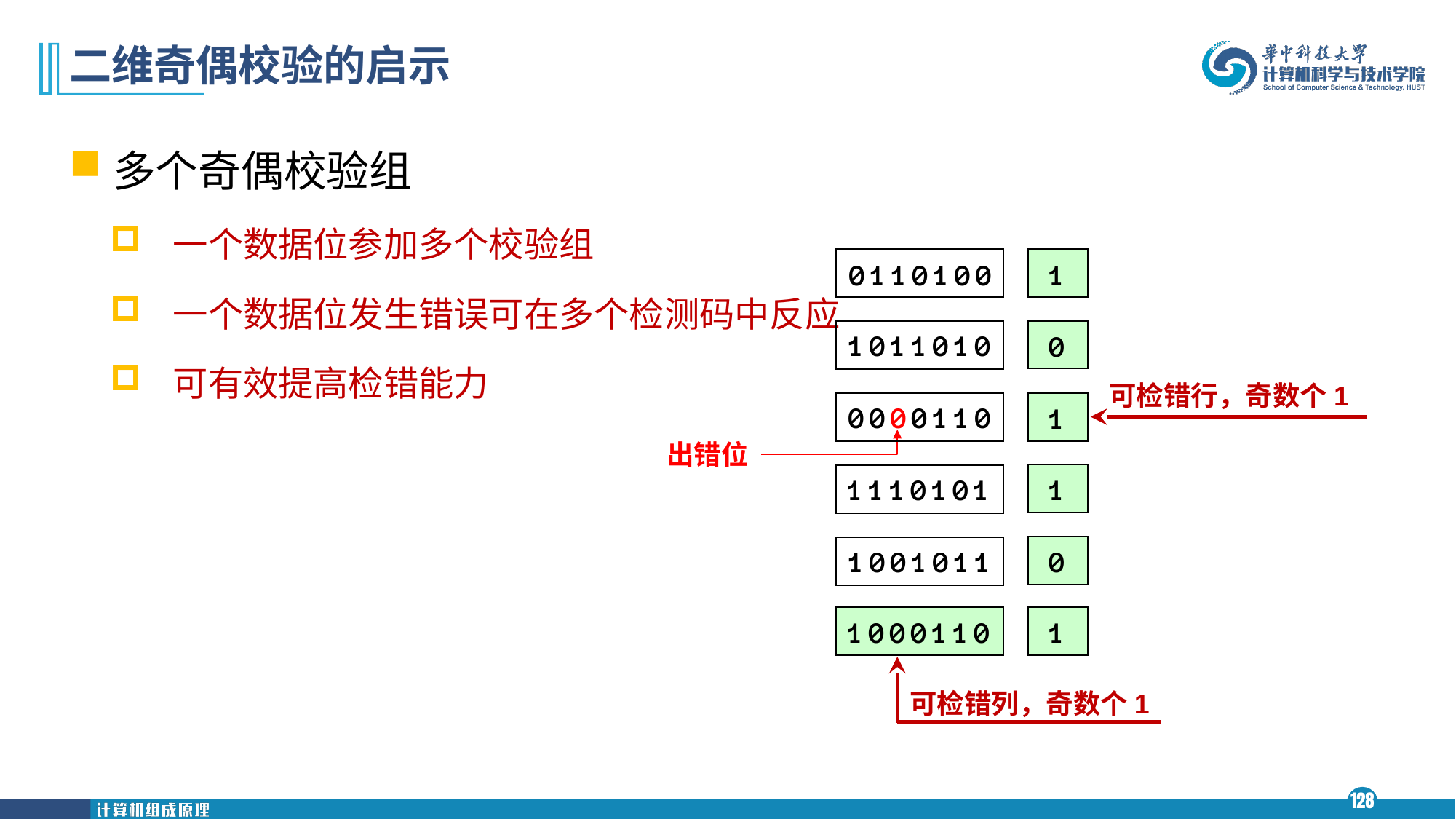

# 二维奇偶校验的启示
多个奇偶校验组
一个数据位参加多个校验组
一个数据位发生错误可在多个检测码中反应
可有效提高检错能力

1

0110100
1011010
0

0000110
1

1
1110101

0
1001011

1000110
1
可检错行，奇数个1

出错位
可检错列，奇数个1